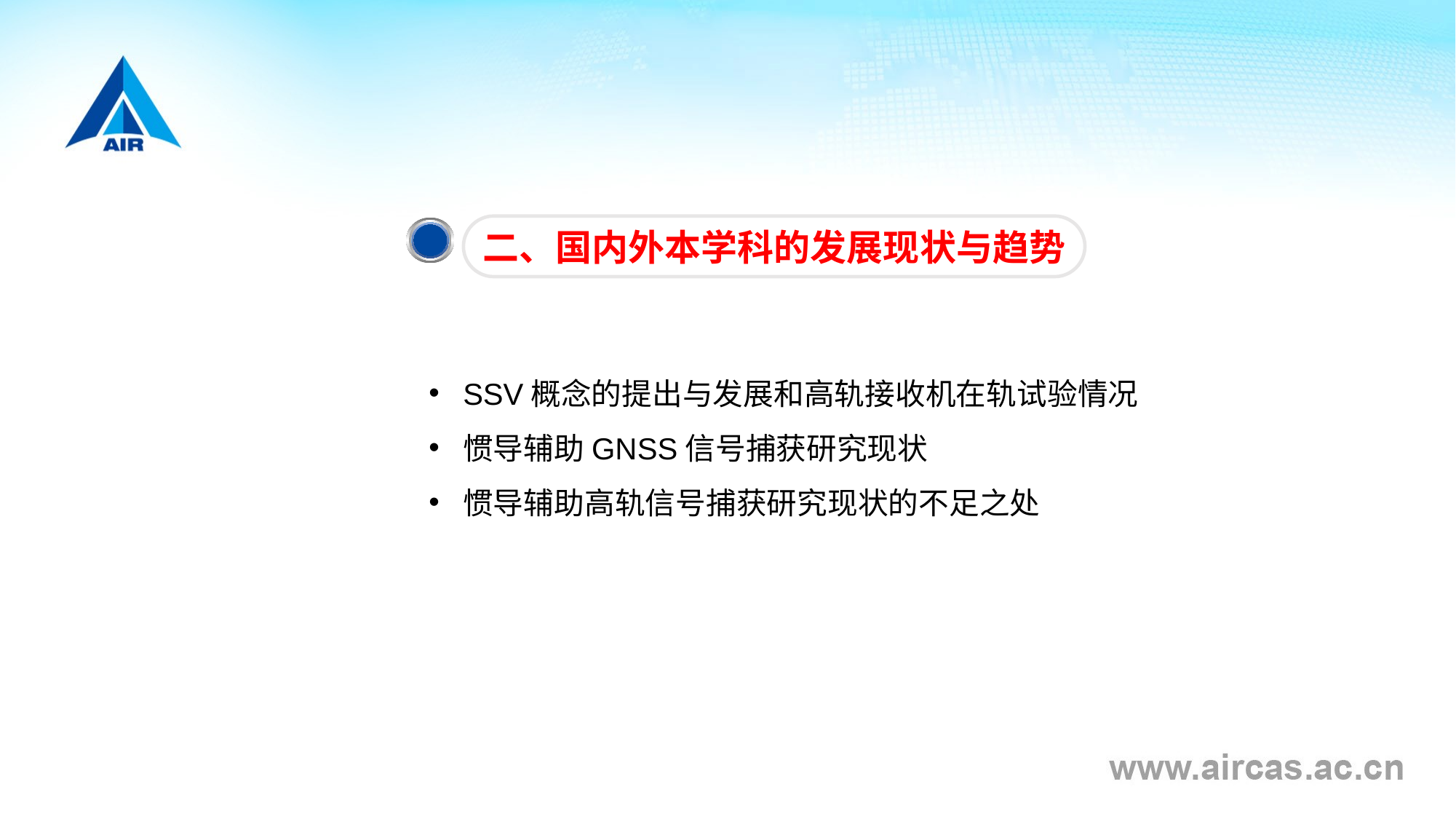

二、国内外本学科的发展现状与趋势

SSV概念的提出与发展和高轨接收机在轨试验情况
惯导辅助GNSS信号捕获研究现状
惯导辅助高轨信号捕获研究现状的不足之处